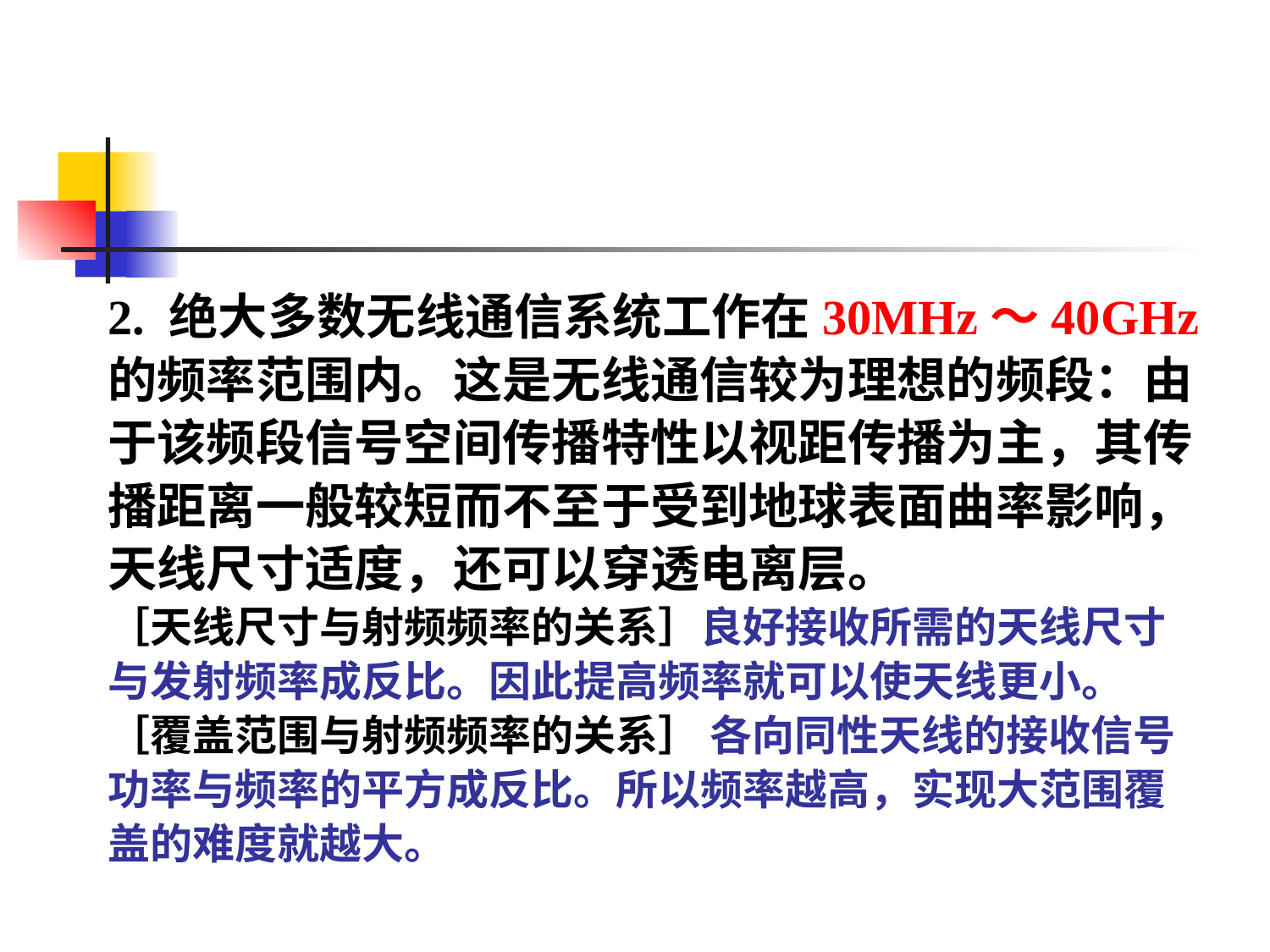

#
2. 绝大多数无线通信系统工作在30MHz～40GHz
的频率范围内。这是无线通信较为理想的频段：由
于该频段信号空间传播特性以视距传播为主，其传
播距离一般较短而不至于受到地球表面曲率影响，
天线尺寸适度，还可以穿透电离层。
［天线尺寸与射频频率的关系］良好接收所需的天线尺寸
与发射频率成反比。因此提高频率就可以使天线更小。
［覆盖范围与射频频率的关系］ 各向同性天线的接收信号
功率与频率的平方成反比。所以频率越高，实现大范围覆
盖的难度就越大。